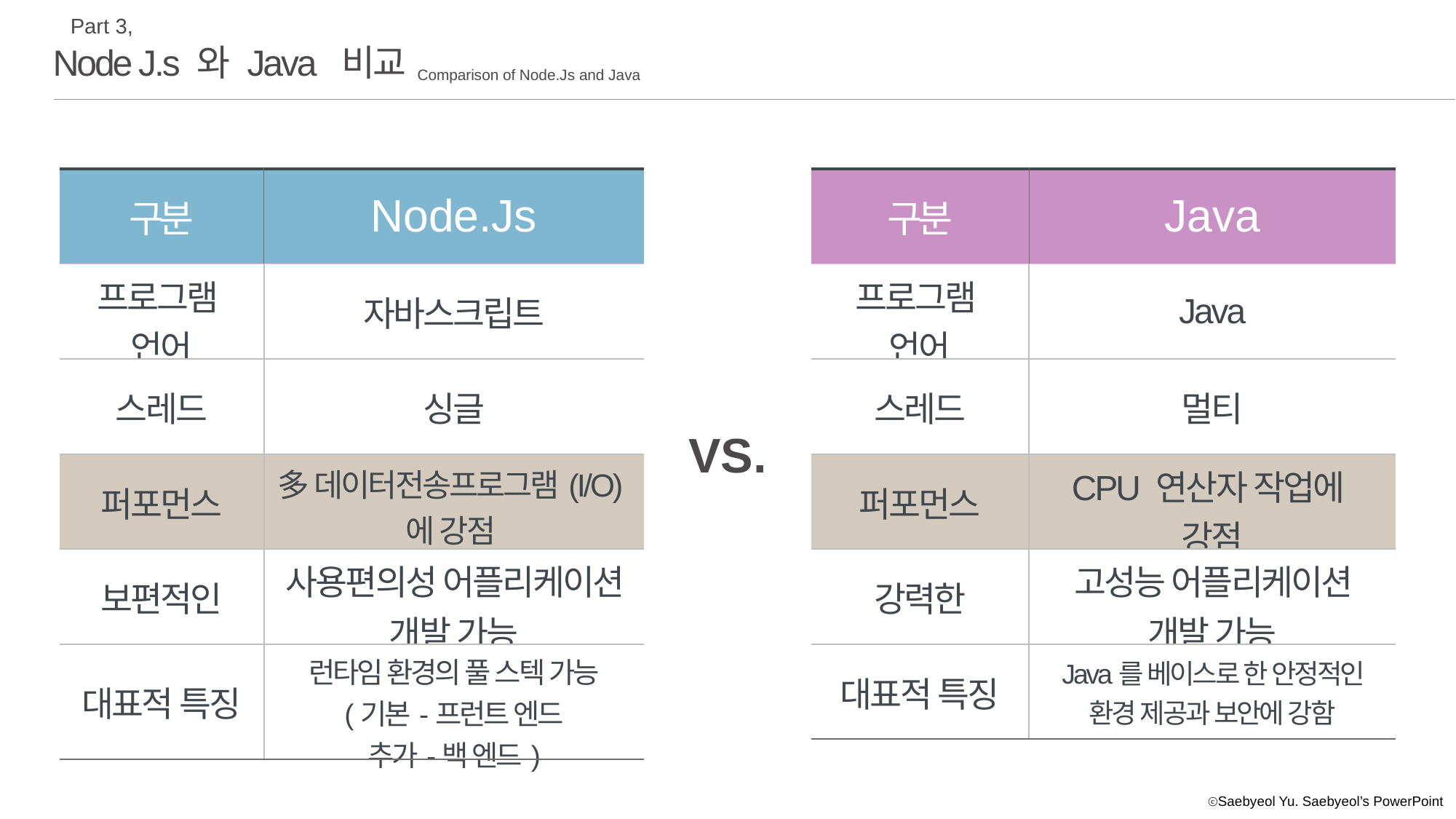

Part 3,
Node J.s 와 Java  비교
Comparison of Node.Js and Java
| 구분 | Node.Js |
| --- | --- |
| 프로그램 언어 | 자바스크립트 |
| 스레드 | 싱글 |
| 퍼포먼스 | 多 데이터전송프로그램(I/O)에 강점 |
| 보편적인 | 사용편의성 어플리케이션 개발 가능 |
| 대표적 특징 | 런타임 환경의 풀 스텍 가능 (기본-프런트 엔드 추가-백 엔드) |
| 구분 | Java |
| --- | --- |
| 프로그램 언어 | Java |
| 스레드 | 멀티 |
| 퍼포먼스 | CPU 연산자 작업에 강점 |
| 강력한 | 고성능 어플리케이션 개발 가능 |
| 대표적 특징 | Java를 베이스로 한 안정적인 환경 제공과 보안에 강함 |
VS.